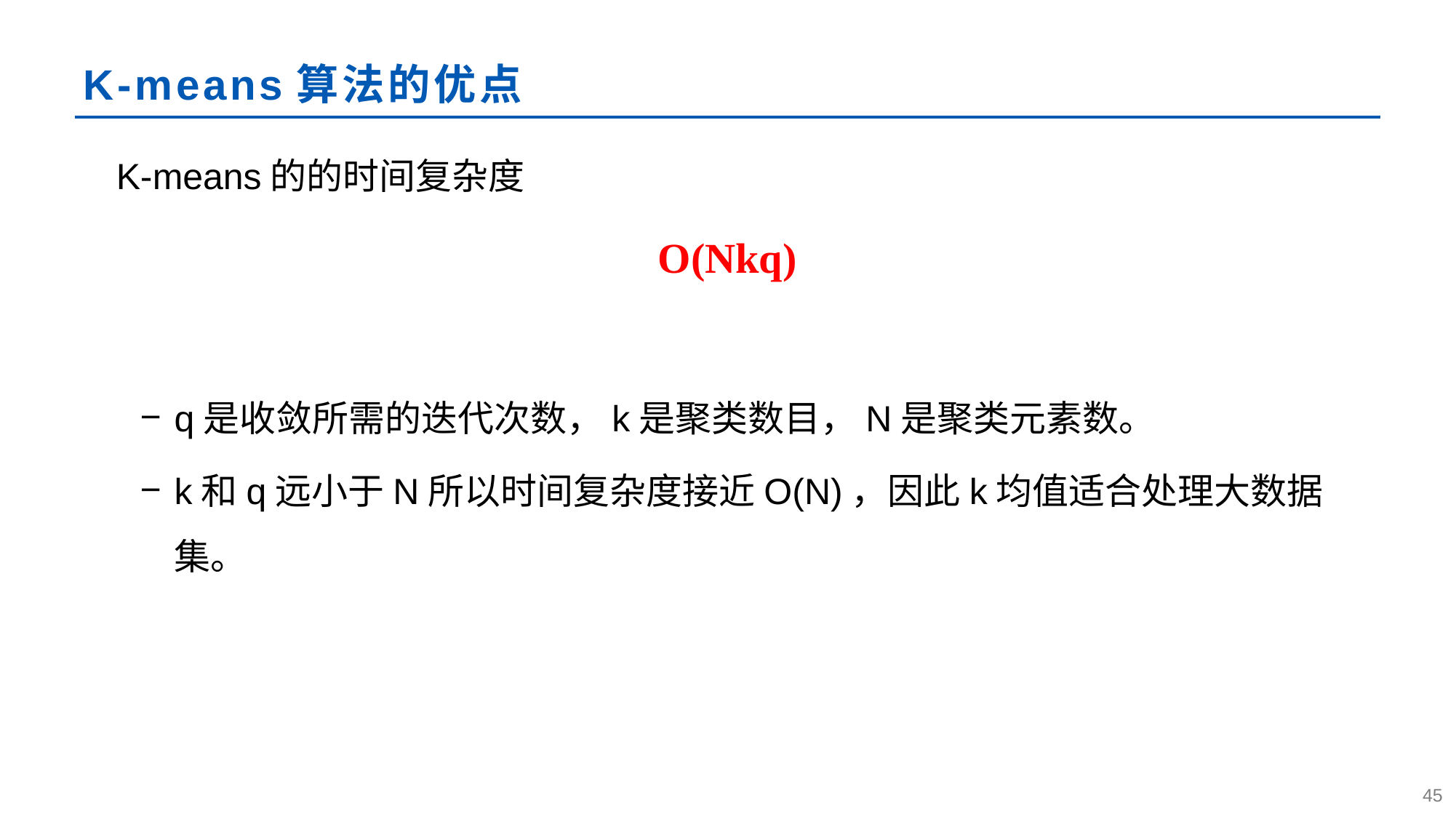

# K-means算法的优点
   K-means的的时间复杂度
O(Nkq)

q是收敛所需的迭代次数，k是聚类数目，N是聚类元素数。
k和q远小于N所以时间复杂度接近O(N)，因此k均值适合处理大数据集。
45